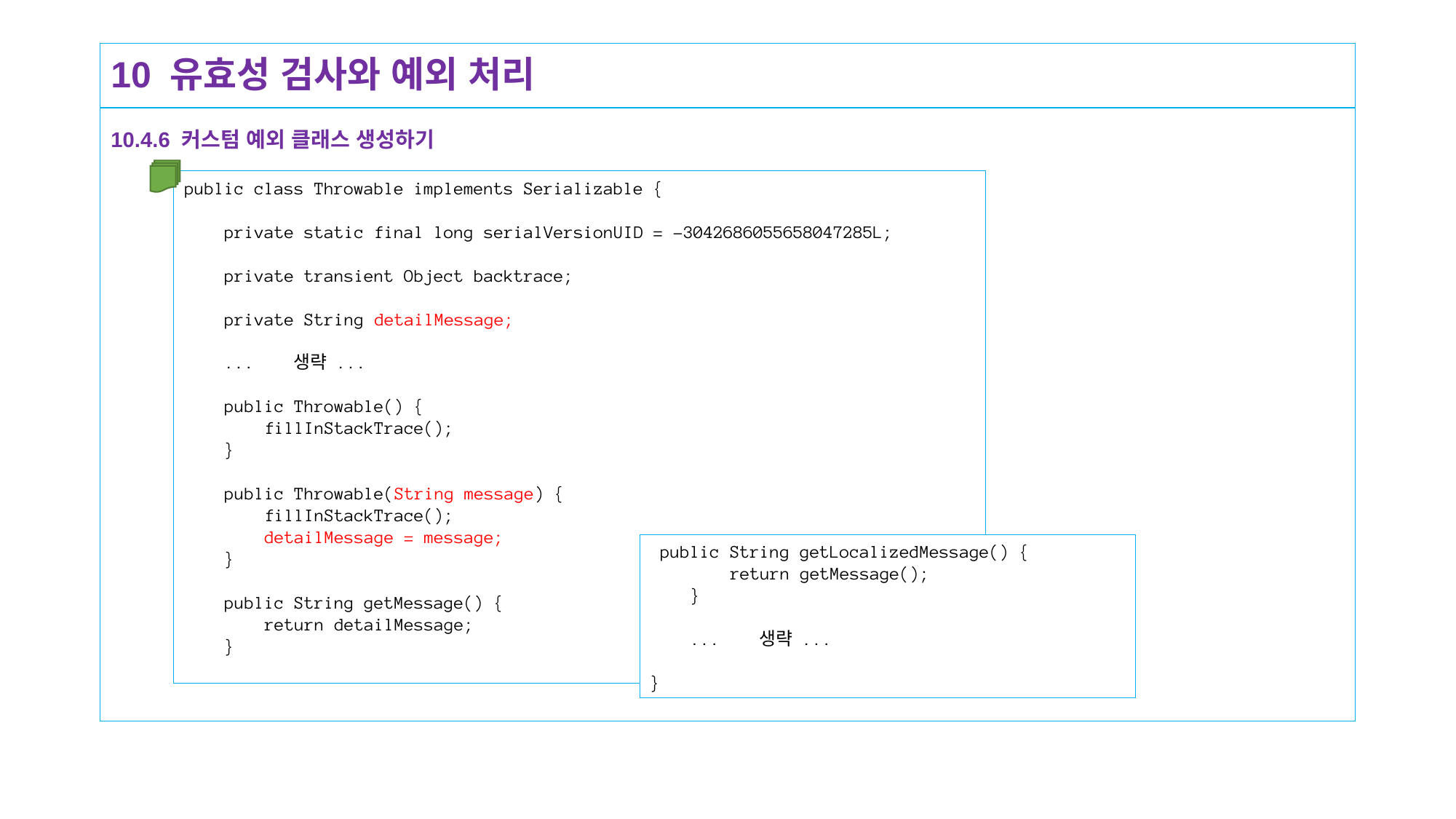

# 10 유효성 검사와 예외 처리
10.4.6 커스텀 예외 클래스 생성하기

public class Throwable implements Serializable {

    private static final long serialVersionUID = -3042686055658047285L;

    private transient Object backtrace;

    private String detailMessage;

    ...	생략 ...

    public Throwable() {
        fillInStackTrace();
    }

    public Throwable(String message) {
        fillInStackTrace();
        detailMessage = message;
    }

    public String getMessage() {
        return detailMessage;
    }

 public String getLocalizedMessage() {
        return getMessage();
    }

    ...	생략 ...

}